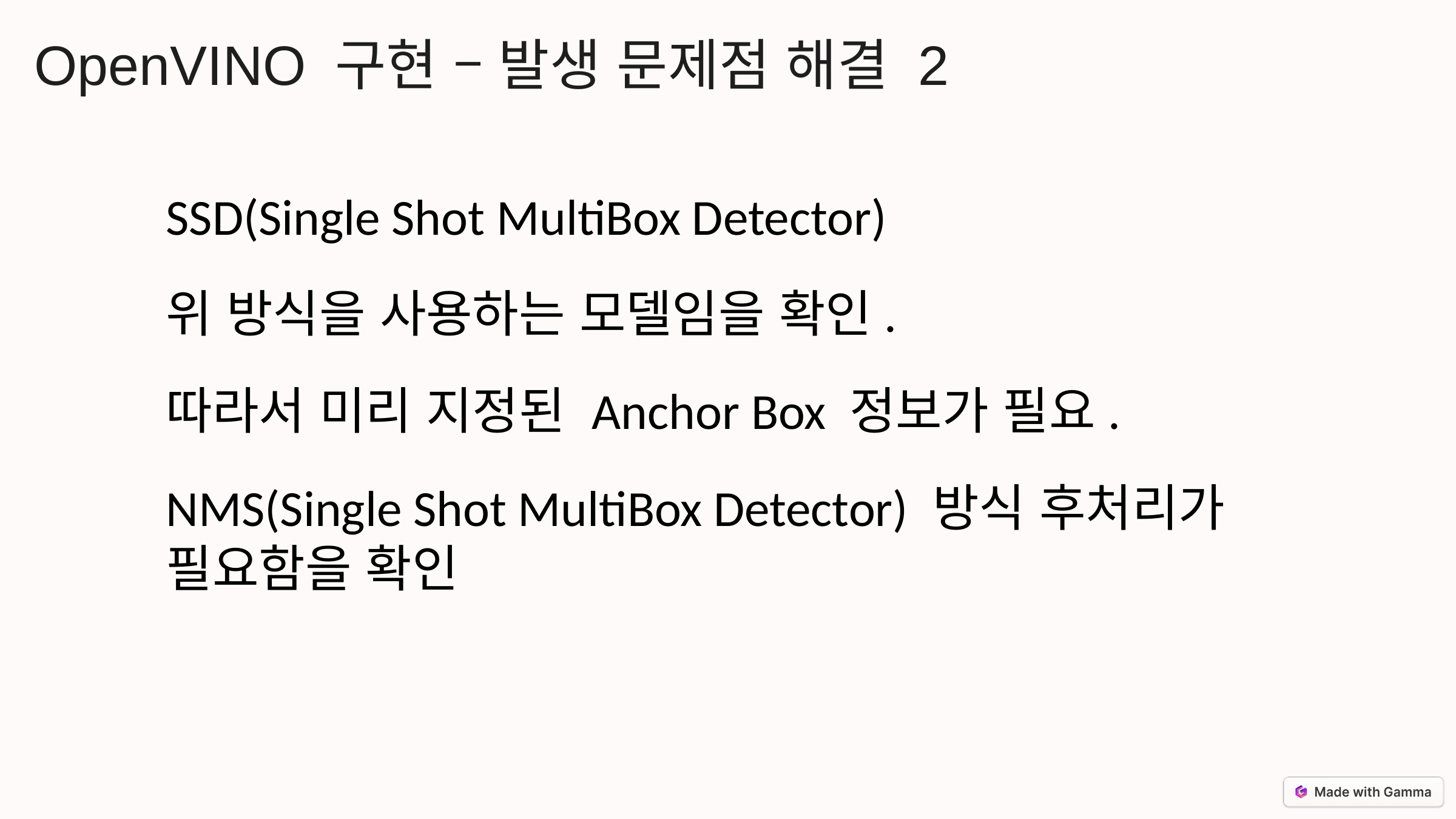

OpenVINO 구현 – 발생 문제점 해결 2
SSD(Single Shot MultiBox Detector)
위 방식을 사용하는 모델임을 확인.
따라서 미리 지정된 Anchor Box 정보가 필요.
NMS(Single Shot MultiBox Detector) 방식 후처리가
필요함을 확인